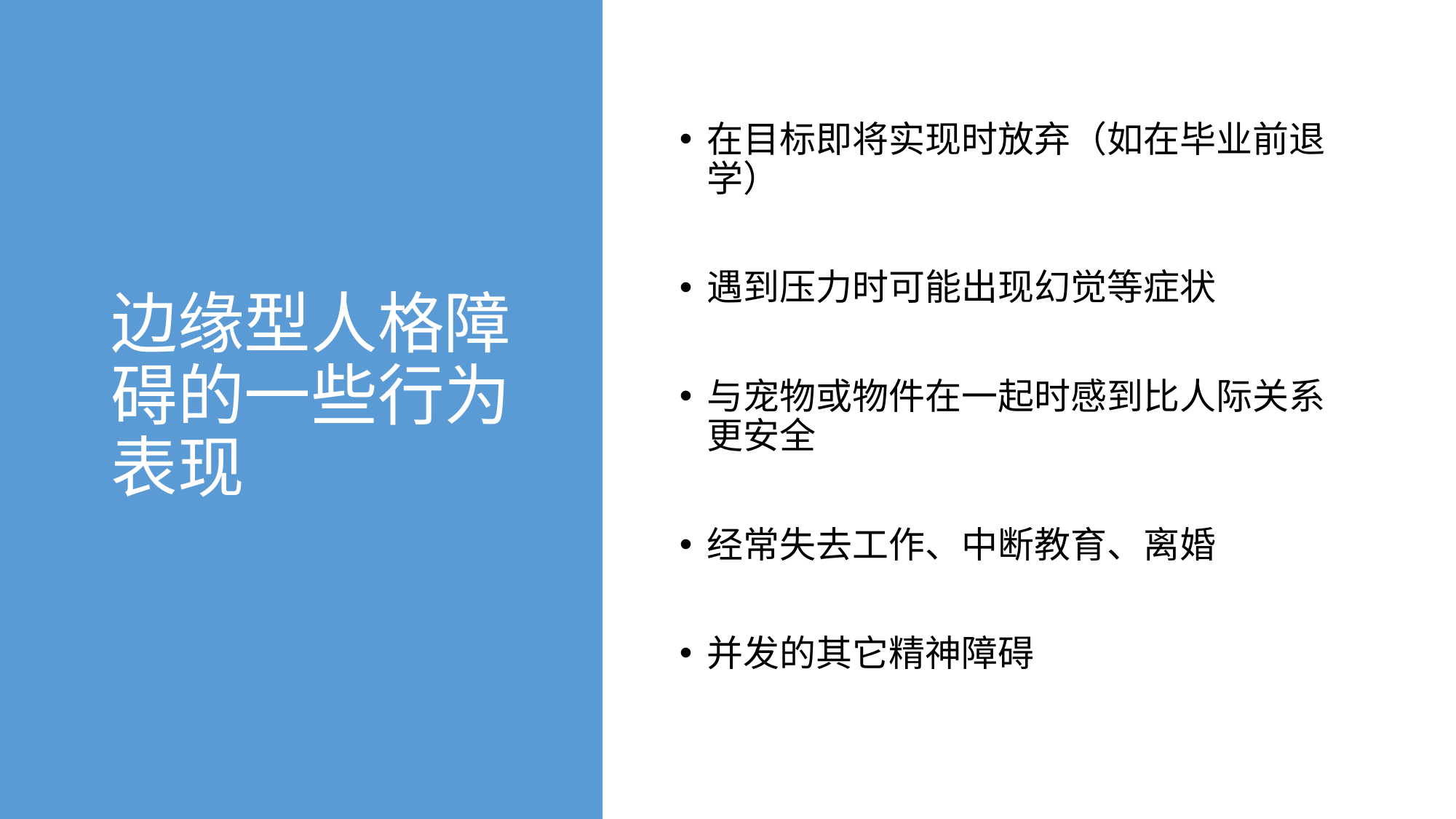

# 边缘型人格障碍的一些行为表现
在目标即将实现时放弃（如在毕业前退学）

遇到压力时可能出现幻觉等症状

与宠物或物件在一起时感到比人际关系更安全

经常失去工作、中断教育、离婚

并发的其它精神障碍